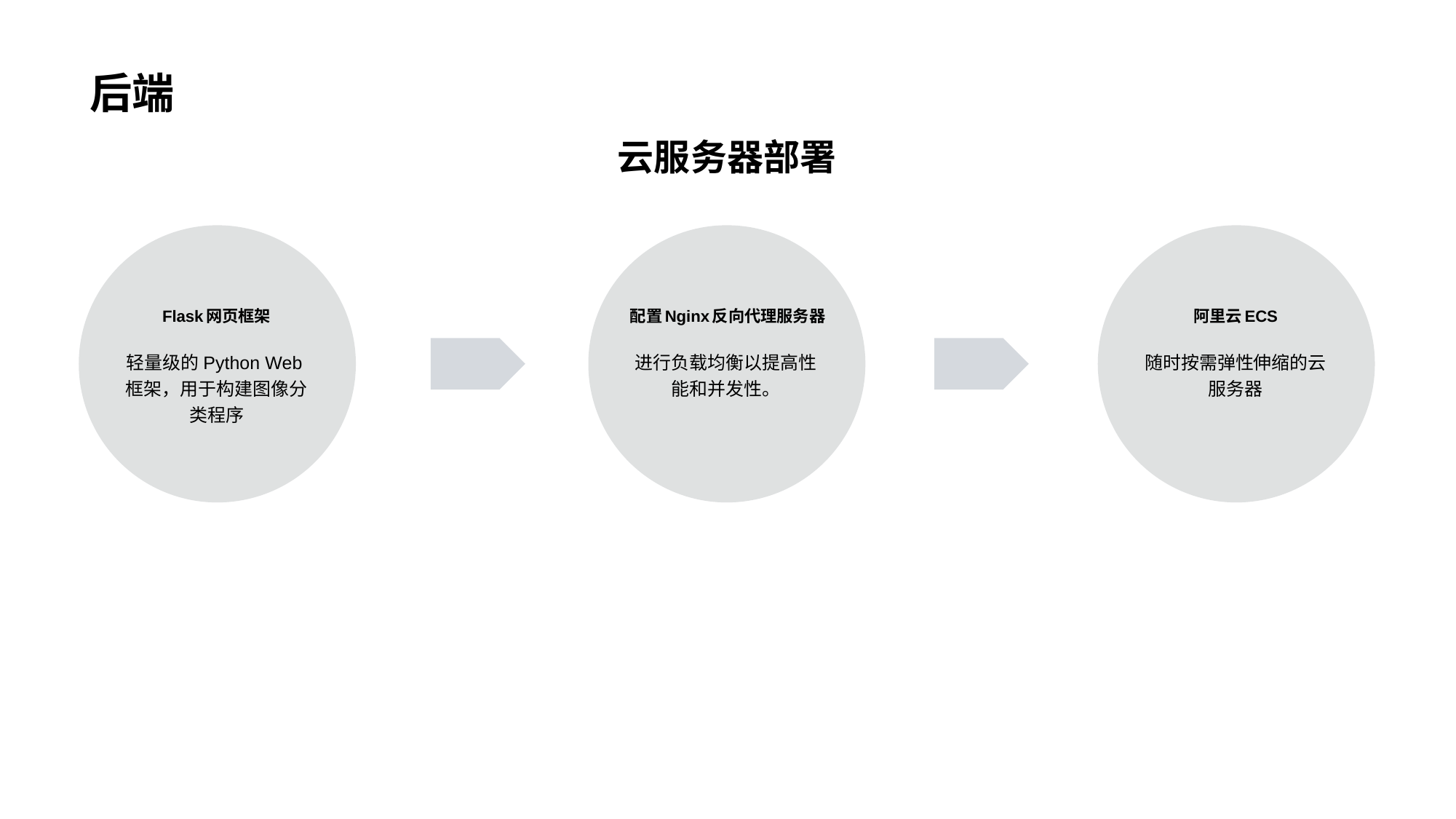

# 后端
云服务器部署

Flask网页框架
轻量级的Python Web框架，用于构建图像分类程序

配置Nginx反向代理服务器
进行负载均衡以提高性能和并发性。

阿里云ECS
随时按需弹性伸缩的云服务器